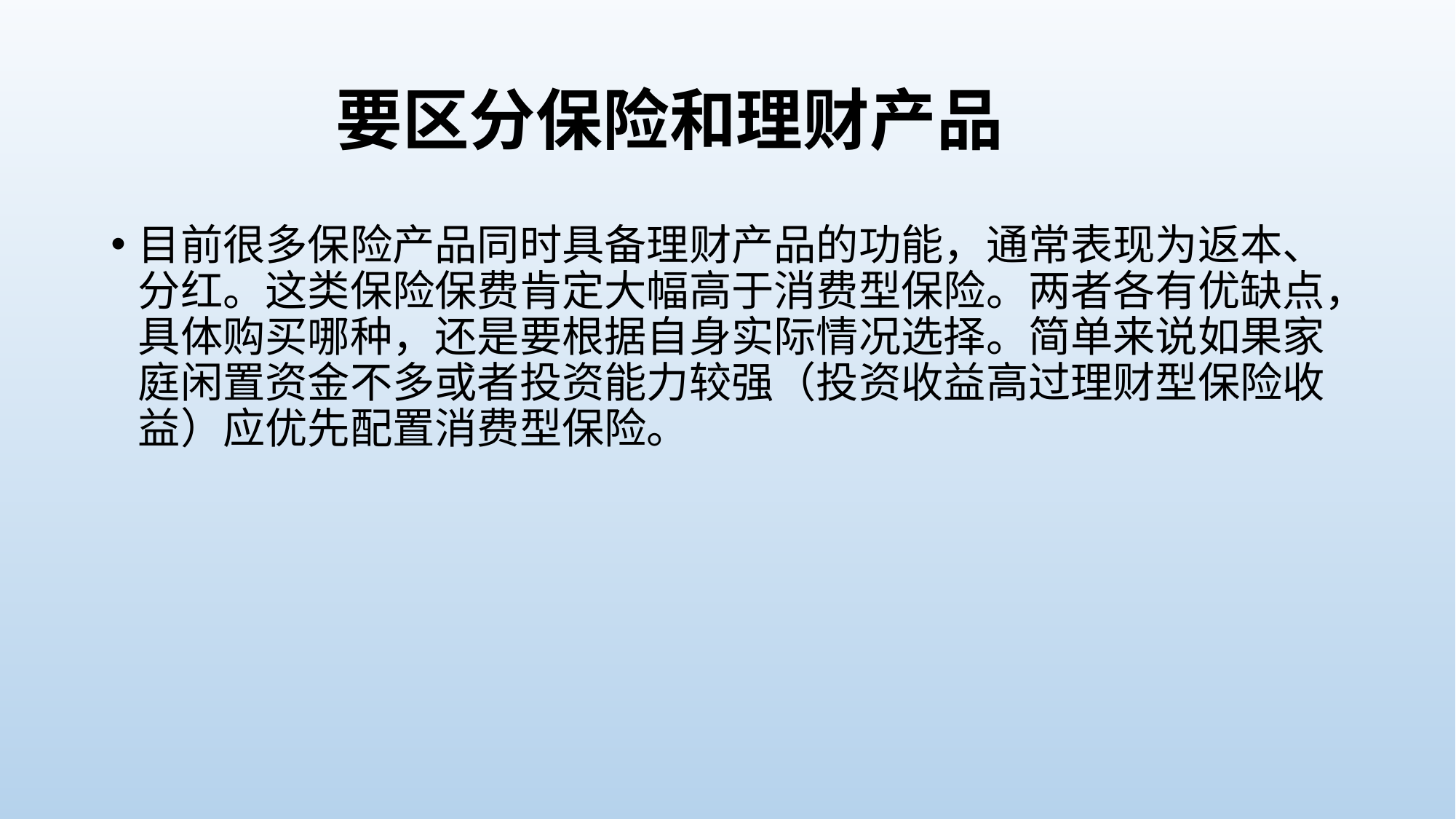

# 要区分保险和理财产品
目前很多保险产品同时具备理财产品的功能，通常表现为返本、分红。这类保险保费肯定大幅高于消费型保险。两者各有优缺点，具体购买哪种，还是要根据自身实际情况选择。简单来说如果家庭闲置资金不多或者投资能力较强（投资收益高过理财型保险收益）应优先配置消费型保险。